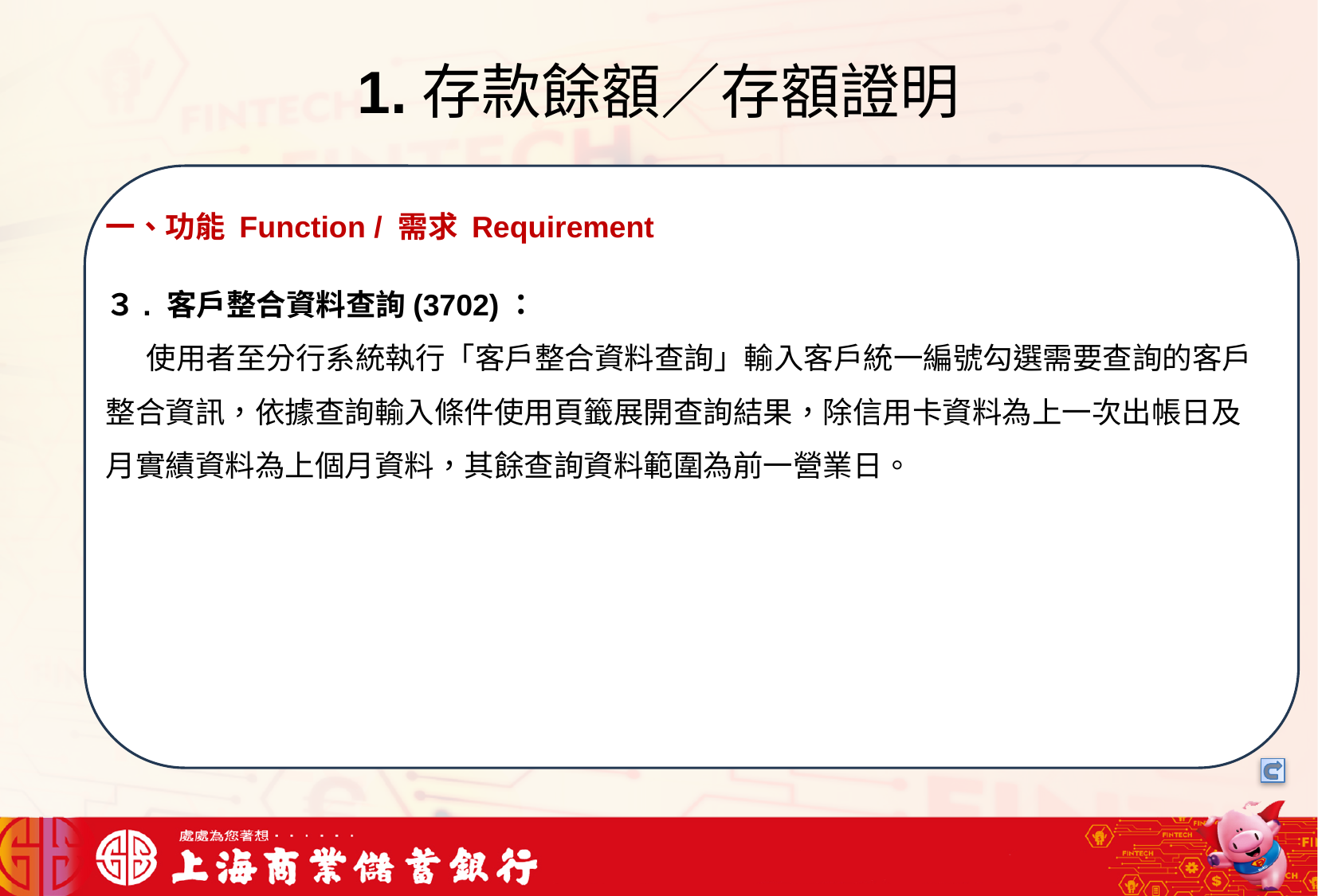

# 1.存款餘額／存額證明

一、功能 Function / 需求 Requirement

３. 客戶整合資料查詢(3702)：
      使用者至分行系統執行「客戶整合資料查詢」輸入客戶統一編號勾選需要查詢的客戶整合資訊，依據查詢輸入條件使用頁籤展開查詢結果，除信用卡資料為上一次出帳日及月實績資料為上個月資料，其餘查詢資料範圍為前一營業日。